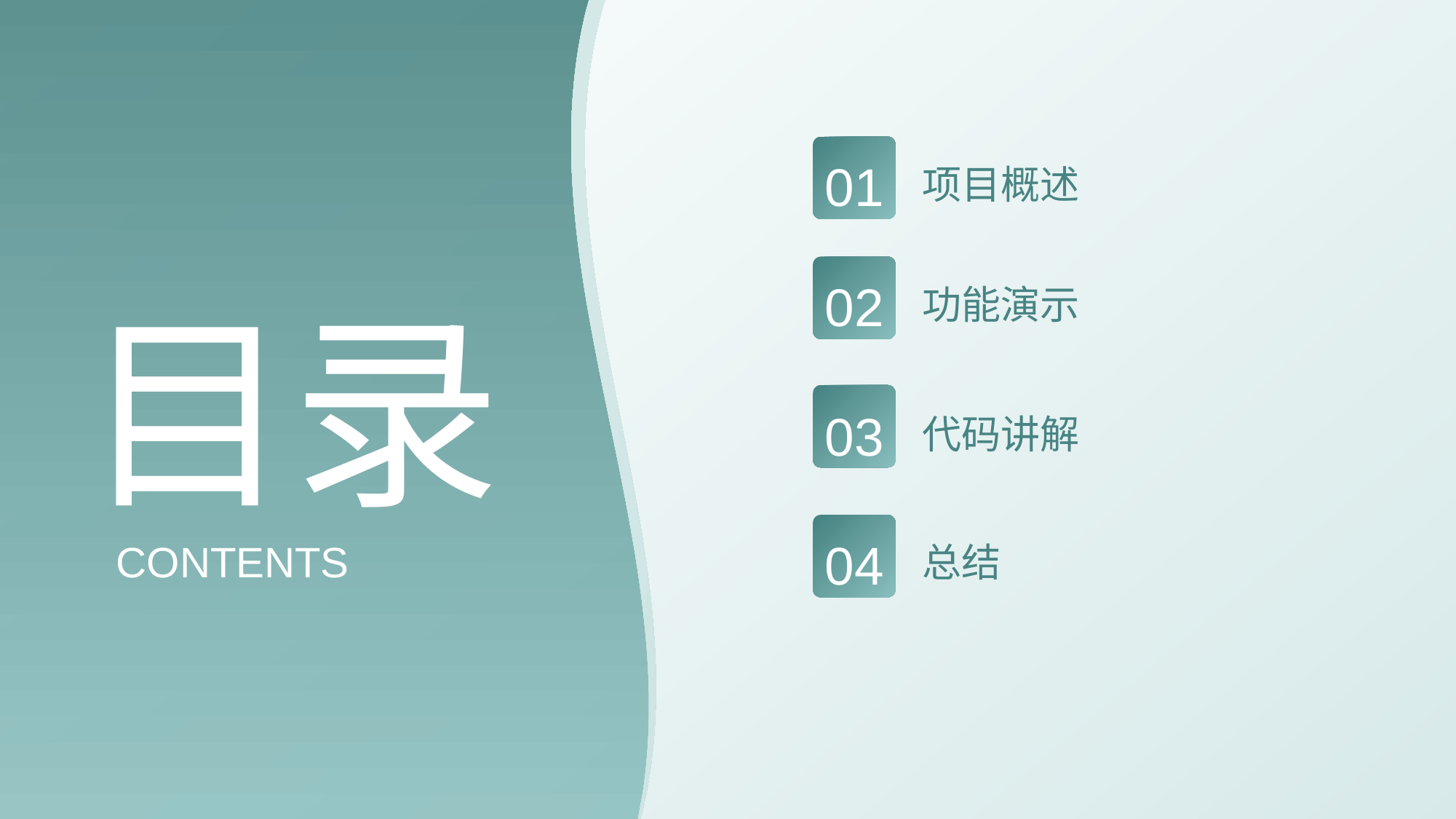

01
项目概述

02
功能演示
目录

03
代码讲解

04
总结
CONTENTS